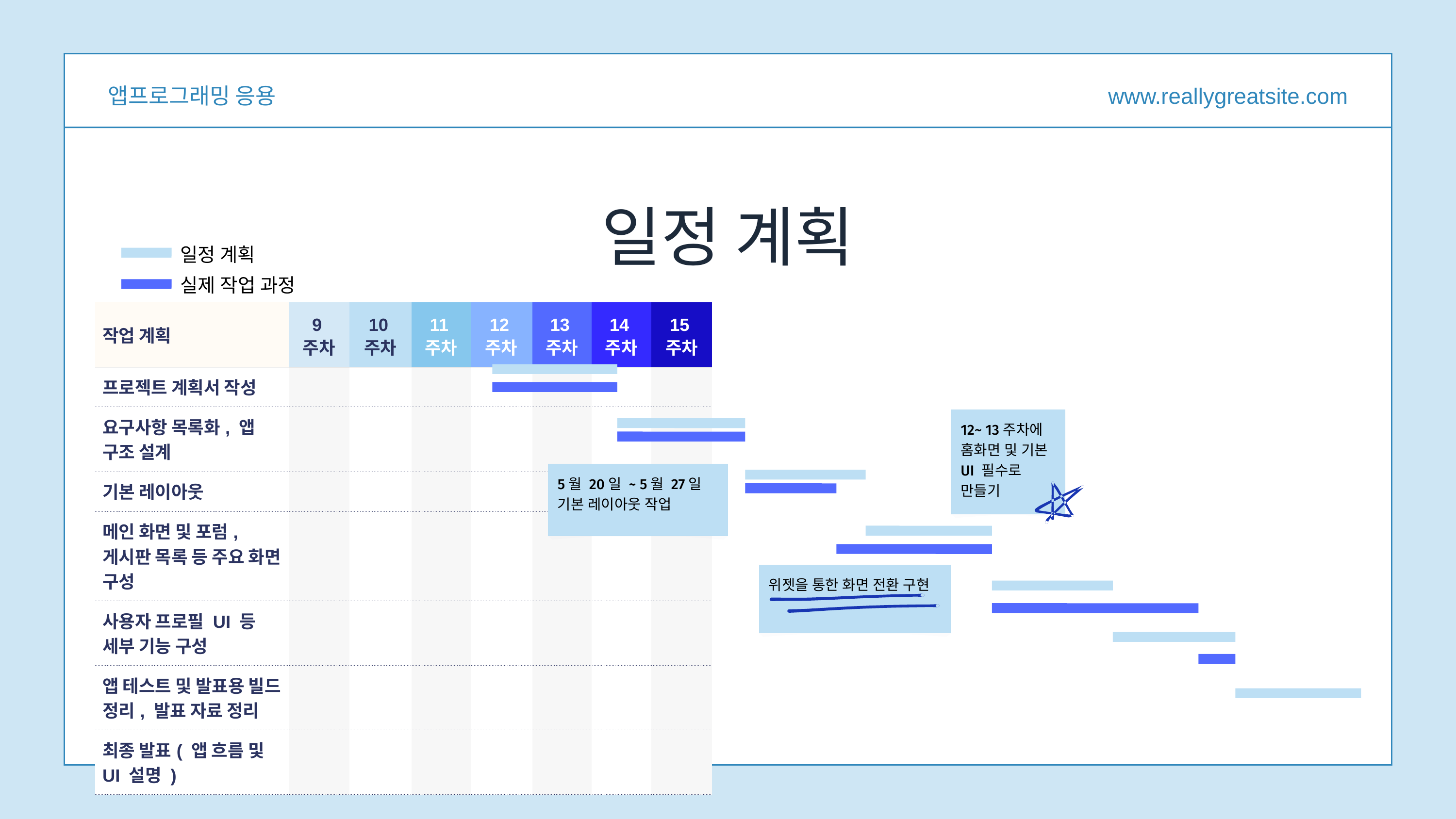

앱프로그래밍 응용
www.reallygreatsite.com

일정 계획
일정 계획

실제 작업 과정

| 작업 계획 | 9주차 | 10주차 | 11주차 | 12주차 | 13주차 | 14주차 | 15주차 |
| --- | --- | --- | --- | --- | --- | --- | --- |
| 프로젝트 계획서 작성 |  |  |  |  |  |  |  |
| 요구사항 목록화, 앱 구조 설계 |  |  |  |  |  |  |  |
| 기본 레이아웃 |  |  |  |  |  |  |  |
| 메인 화면 및 포럼, 게시판 목록 등 주요 화면 구성 |  |  |  |  |  |  |  |
| 사용자 프로필 UI 등 세부 기능 구성 |  |  |  |  |  |  |  |
| 앱 테스트 및 발표용 빌드 정리, 발표 자료 정리 |  |  |  |  |  |  |  |
| 최종 발표( 앱 흐름 및 UI 설명 ) |  |  |  |  |  |  |  |

12~ 13주차에 홈화면 및 기본 UI 필수로 만들기

5월 20일 ~ 5월 27일 기본 레이아웃 작업

위젯을 통한 화면 전환 구현